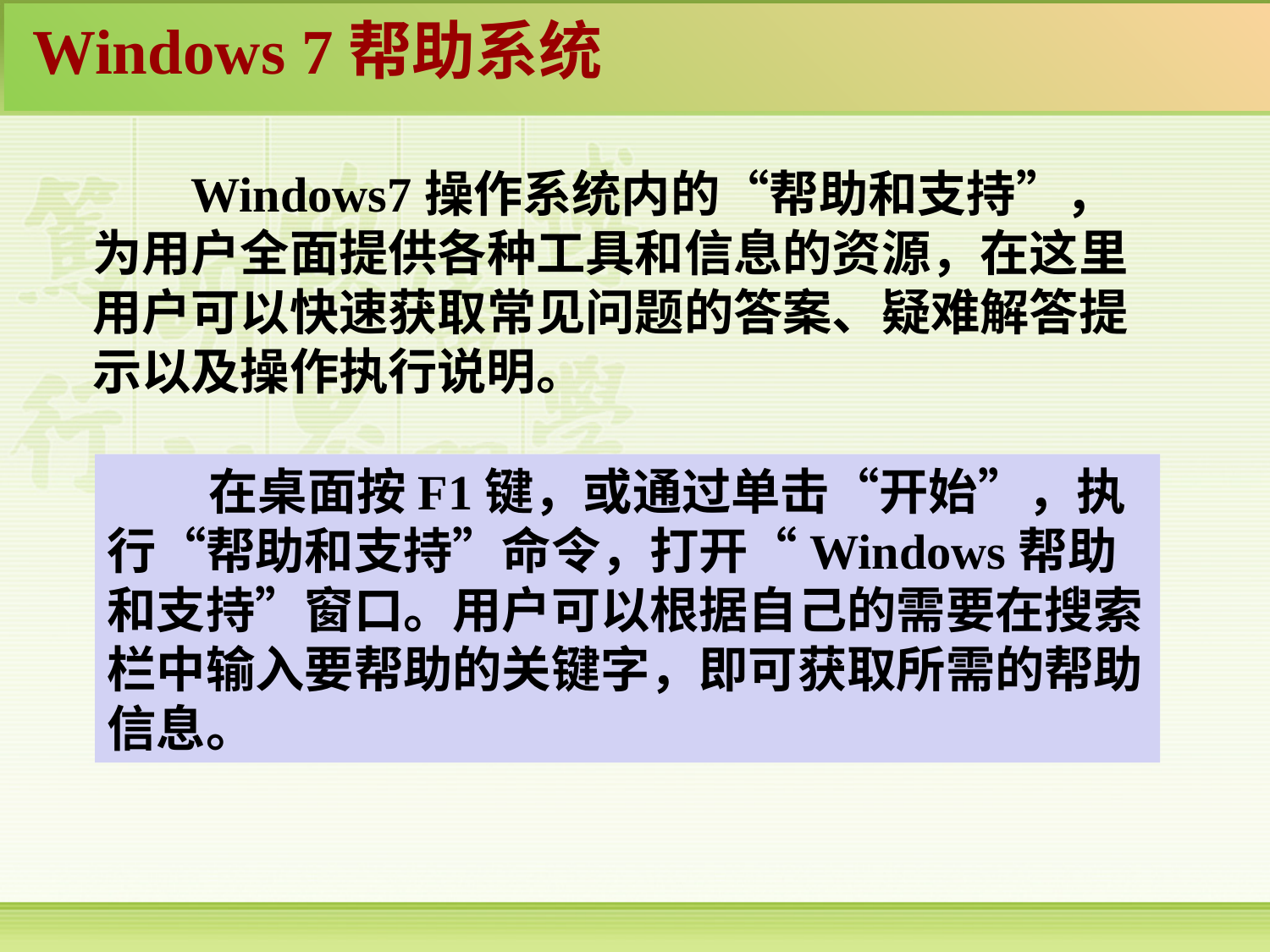

Windows 7帮助系统
        Windows7操作系统内的“帮助和支持”，为用户全面提供各种工具和信息的资源，在这里用户可以快速获取常见问题的答案、疑难解答提示以及操作执行说明。
        在桌面按F1键，或通过单击“开始”，执行“帮助和支持”命令，打开“Windows帮助和支持”窗口。用户可以根据自己的需要在搜索栏中输入要帮助的关键字，即可获取所需的帮助信息。

33